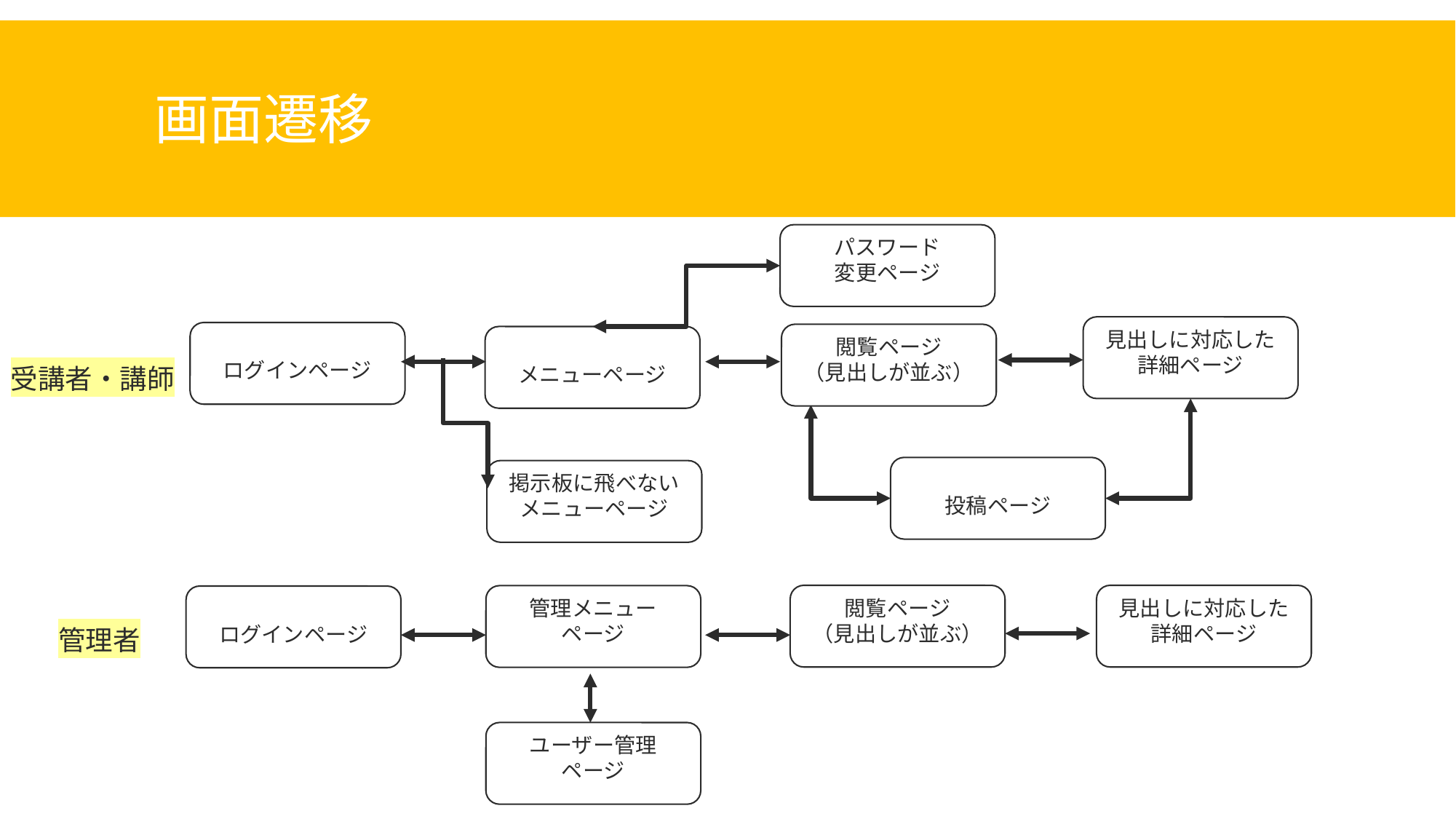

# 画面遷移
パスワード
変更ページ

見出しに対応した
詳細ページ

ログインページ
閲覧ページ
（見出しが並ぶ）

メニューページ

投稿ページ
掲示板に飛べないメニューページ
閲覧ページ
（見出しが並ぶ）
見出しに対応した
詳細ページ

管理メニュー
ページ

ログインページ

ユーザー管理
ページ
受講者・講師
管理者
14